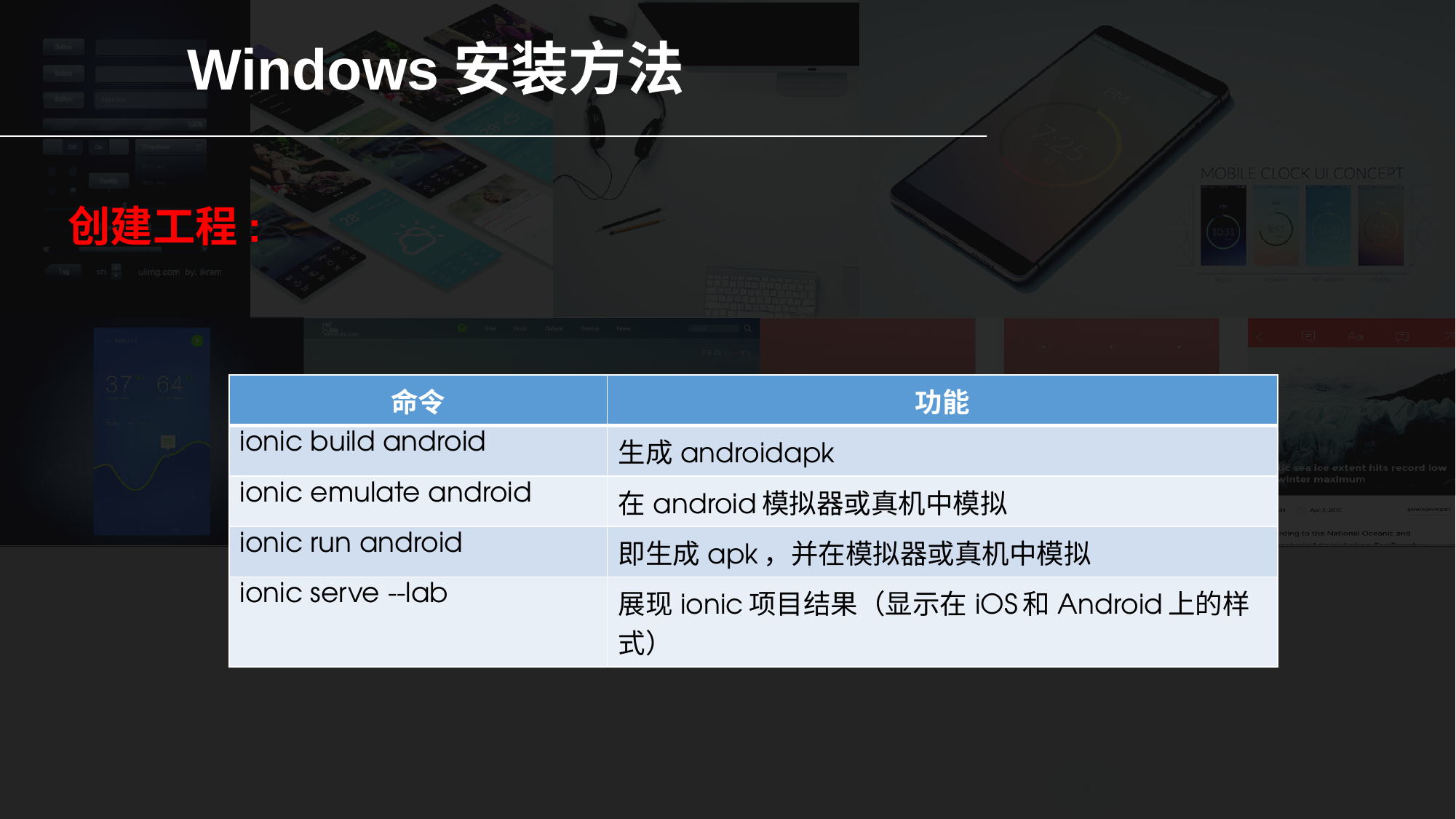

Windows安装方法
创建工程:
| 命令 | 功能 |
| --- | --- |
| ionic build android | 生成androidapk |
| ionic emulate android | 在android模拟器或真机中模拟 |
| ionic run android | 即生成apk，并在模拟器或真机中模拟 |
| ionic serve --lab | 展现ionic项目结果（显示在iOS和Android上的样式） |